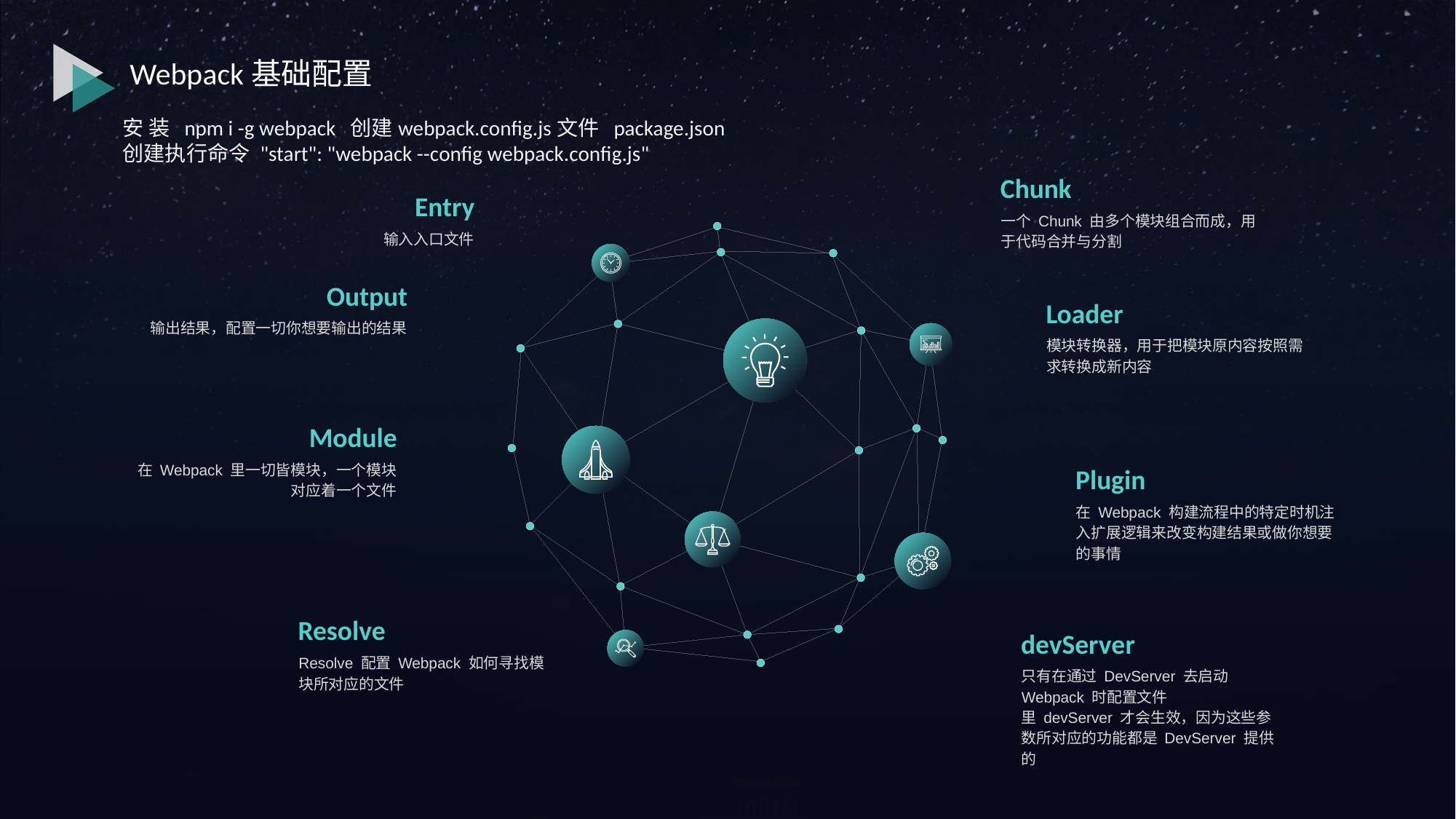

Webpack基础配置
安 装  npm i -g webpack  创建webpack.config.js文件  package.json
创建执行命令 "start": "webpack --config webpack.config.js"
Chunk
一个 Chunk 由多个模块组合而成，用于代码合并与分割
Entry
输入入口文件

Output
输出结果，配置一切你想要输出的结果
Loader
模块转换器，用于把模块原内容按照需求转换成新内容
Module
在 Webpack 里一切皆模块，一个模块对应着一个文件
Plugin
在 Webpack 构建流程中的特定时机注入扩展逻辑来改变构建结果或做你想要的事情
Resolve
Resolve 配置 Webpack 如何寻找模块所对应的文件
devServer
只有在通过 DevServer 去启动 Webpack 时配置文件里 devServer 才会生效，因为这些参数所对应的功能都是 DevServer 提供的